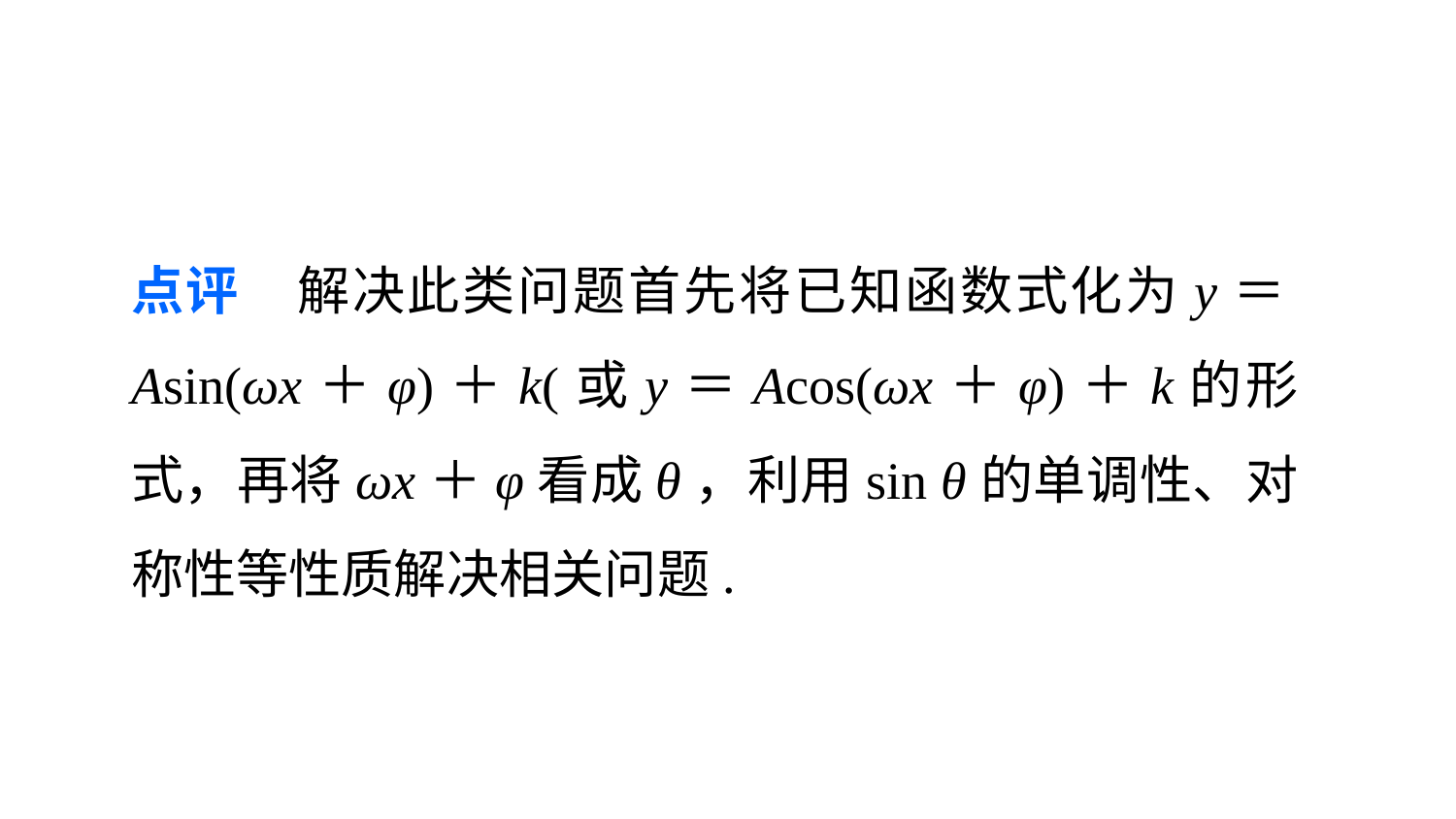

点评　解决此类问题首先将已知函数式化为y＝Asin(ωx＋φ)＋k(或y＝Acos(ωx＋φ)＋k的形式，再将ωx＋φ看成θ，利用sin θ的单调性、对称性等性质解决相关问题.